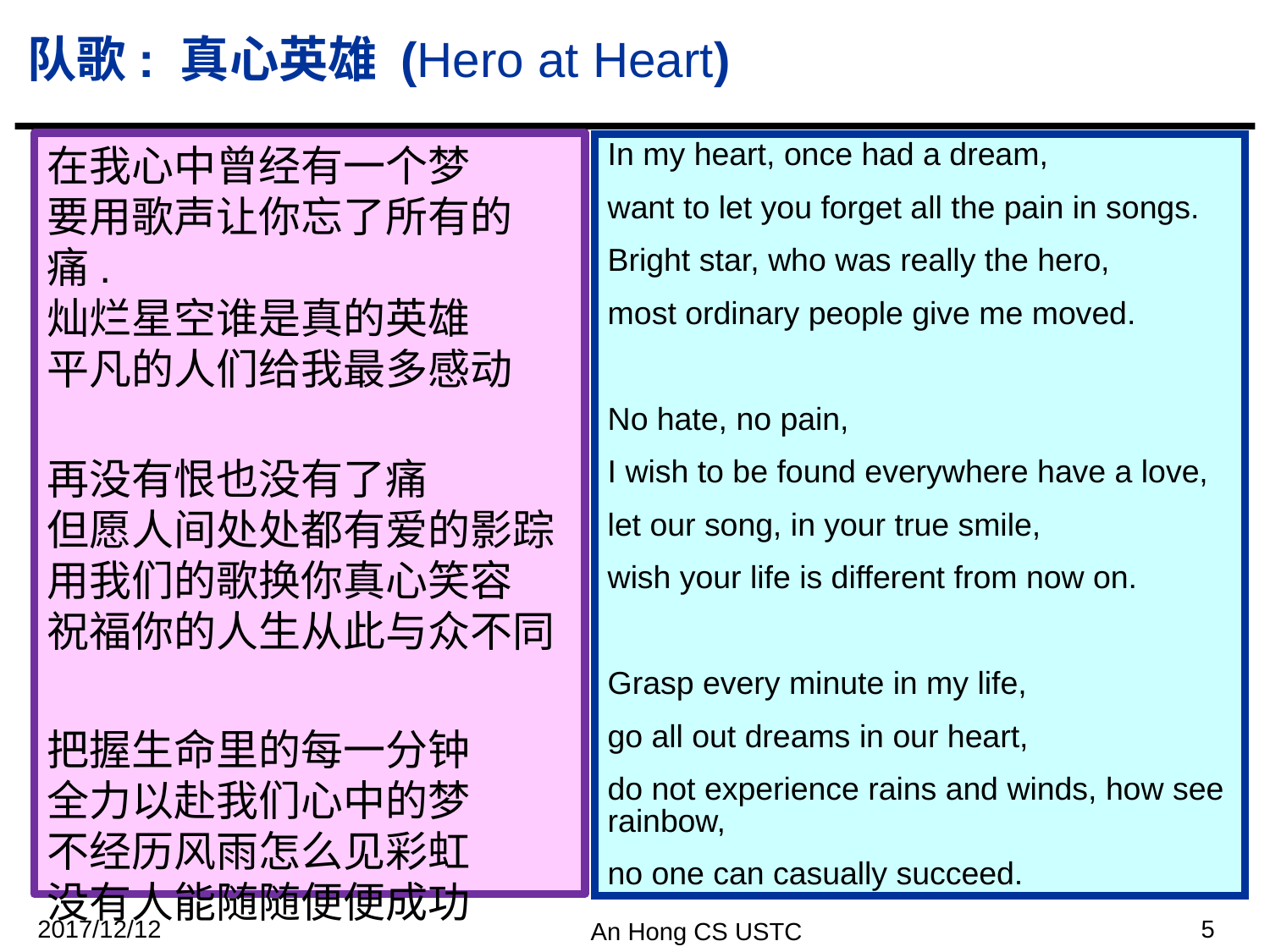

# 队歌: 真心英雄 (Hero at Heart)
在我心中曾经有一个梦
要用歌声让你忘了所有的痛.
灿烂星空谁是真的英雄
平凡的人们给我最多感动
再没有恨也没有了痛
但愿人间处处都有爱的影踪
用我们的歌换你真心笑容
祝福你的人生从此与众不同

把握生命里的每一分钟
全力以赴我们心中的梦
不经历风雨怎么见彩虹
没有人能随随便便成功
In my heart, once had a dream,
want to let you forget all the pain in songs.
Bright star, who was really the hero,
most ordinary people give me moved.

No hate, no pain,
I wish to be found everywhere have a love,
let our song, in your true smile,
wish your life is different from now on.

Grasp every minute in my life,
go all out dreams in our heart,
do not experience rains and winds, how see rainbow,
no one can casually succeed.

2017/12/12
5
An Hong CS USTC